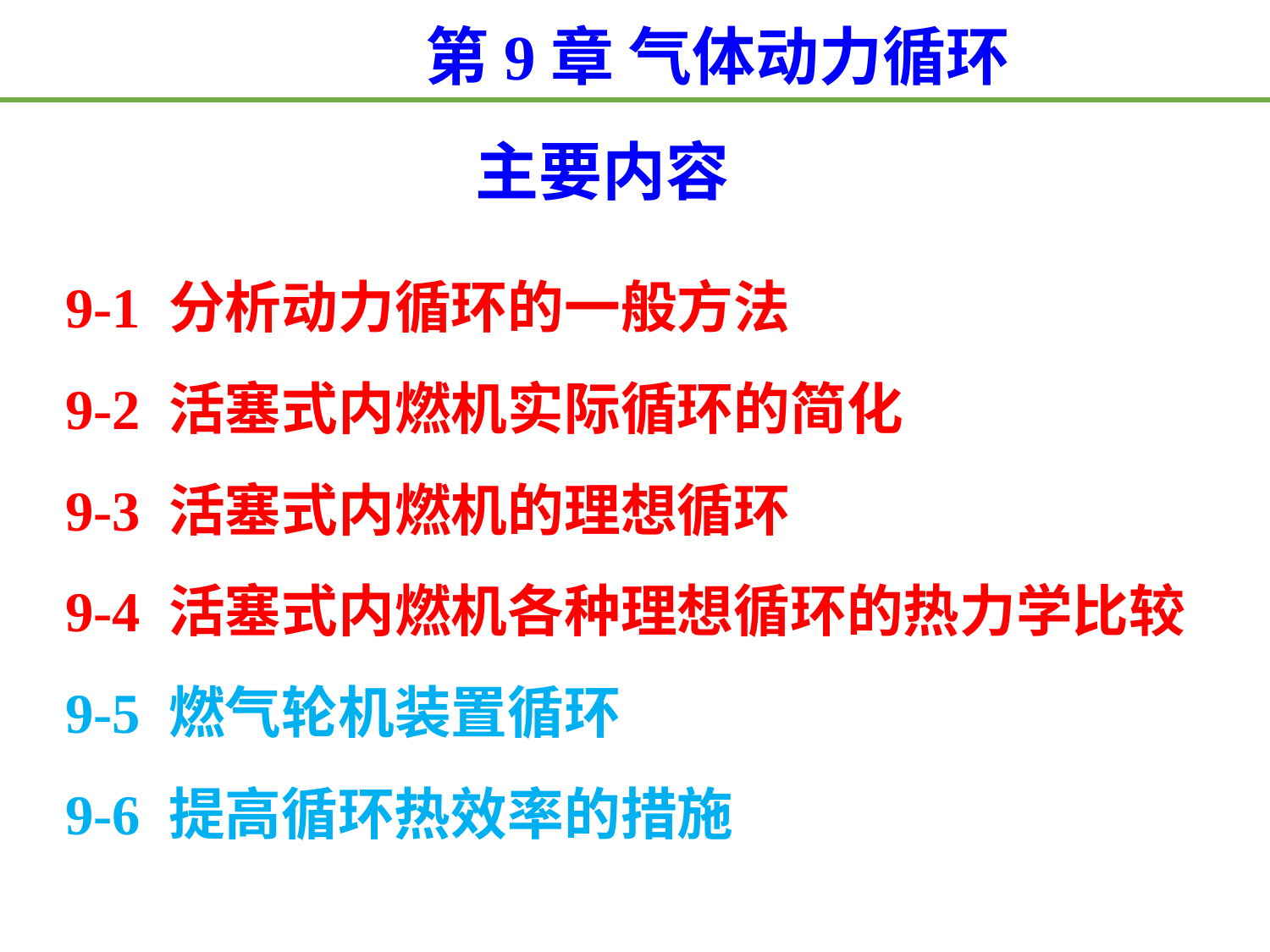

第9章 气体动力循环
主要内容
9-1 分析动力循环的一般方法
9-2 活塞式内燃机实际循环的简化
9-3 活塞式内燃机的理想循环
9-4 活塞式内燃机各种理想循环的热力学比较
9-5 燃气轮机装置循环
9-6 提高循环热效率的措施